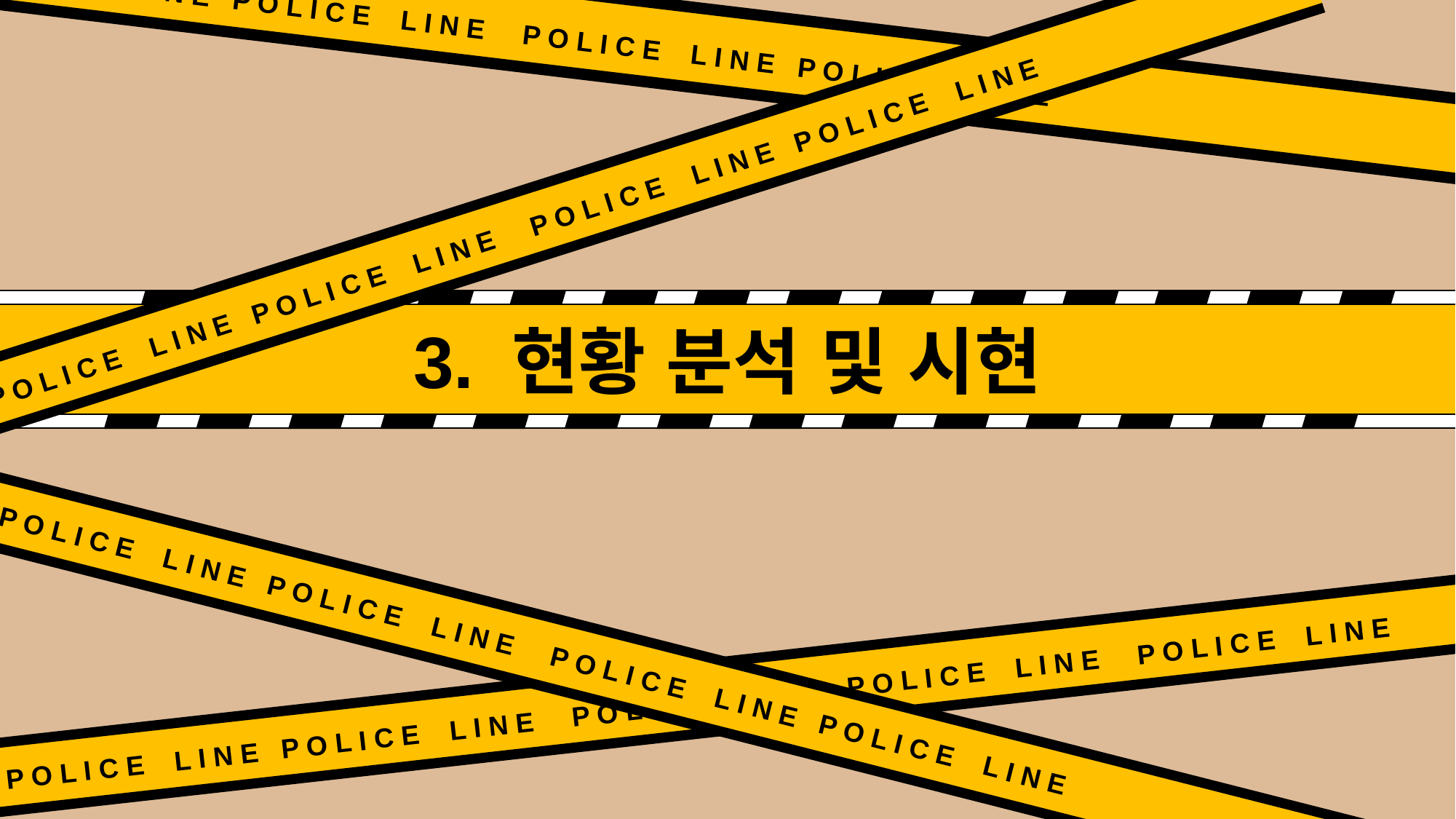

P O L I C E    L I N E   P O L I C E    L I N E     P O L I C E    L I N E   P O L I C E    L I N E

P O L I C E    L I N E   P O L I C E    L I N E     P O L I C E    L I N E   P O L I C E    L I N E

3. 현황 분석 및 시현

P O L I C E    L I N E   P O L I C E    L I N E     P O L I C E    L I N E   P O L I C E    L I N E

P O L I C E    L I N E   P O L I C E    L I N E     P O L I C E    L I N E   P O L I C E    L I N E     P O L I C E    L I N E